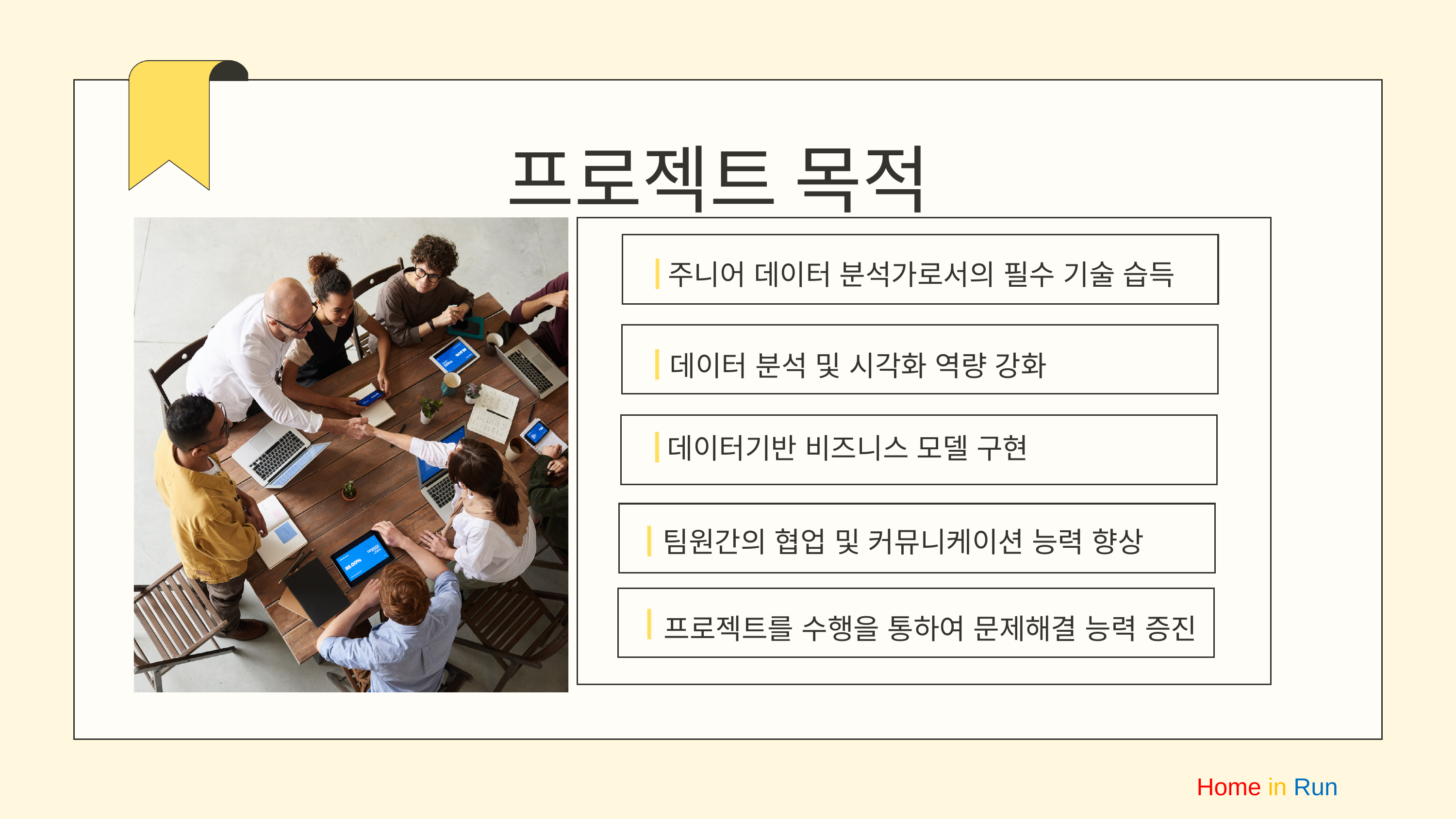

프로젝트 목적

주니어 데이터 분석가로서의 필수 기술 습득

데이터 분석 및 시각화 역량 강화

데이터기반 비즈니스 모델 구현

팀원간의 협업 및 커뮤니케이션 능력 향상

프로젝트를 수행을 통하여 문제해결 능력 증진

Home in Run